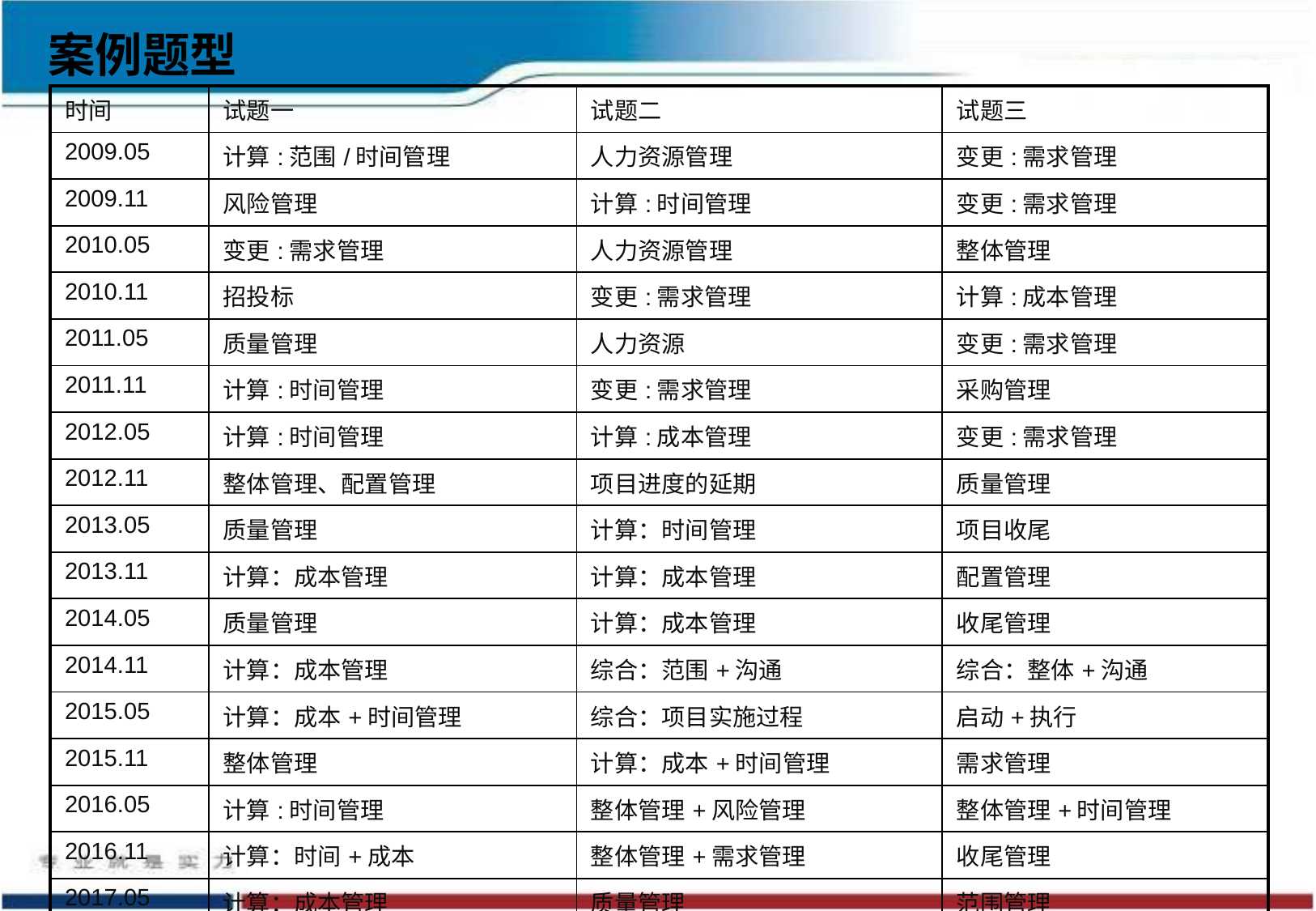

案例题型
| 时间 | 试题一 | 试题二 | 试题三 |
| --- | --- | --- | --- |
| 2009.05 | 计算:范围/时间管理 | 人力资源管理 | 变更:需求管理 |
| 2009.11 | 风险管理 | 计算:时间管理 | 变更:需求管理 |
| 2010.05 | 变更:需求管理 | 人力资源管理 | 整体管理 |
| 2010.11 | 招投标 | 变更:需求管理 | 计算:成本管理 |
| 2011.05 | 质量管理 | 人力资源 | 变更:需求管理 |
| 2011.11 | 计算:时间管理 | 变更:需求管理 | 采购管理 |
| 2012.05 | 计算:时间管理 | 计算:成本管理 | 变更:需求管理 |
| 2012.11 | 整体管理、配置管理 | 项目进度的延期 | 质量管理 |
| 2013.05 | 质量管理 | 计算：时间管理 | 项目收尾 |
| 2013.11 | 计算：成本管理 | 计算：成本管理 | 配置管理 |
| 2014.05 | 质量管理 | 计算：成本管理 | 收尾管理 |
| 2014.11 | 计算：成本管理 | 综合：范围+沟通 | 综合：整体+沟通 |
| 2015.05 | 计算：成本+时间管理 | 综合：项目实施过程 | 启动+执行 |
| 2015.11 | 整体管理 | 计算：成本+时间管理 | 需求管理 |
| 2016.05 | 计算:时间管理 | 整体管理+风险管理 | 整体管理+时间管理 |
| 2016.11 | 计算：时间+成本 | 整体管理+需求管理 | 收尾管理 |
| 2017.05 | 计算：成本管理 | 质量管理 | 范围管理 |